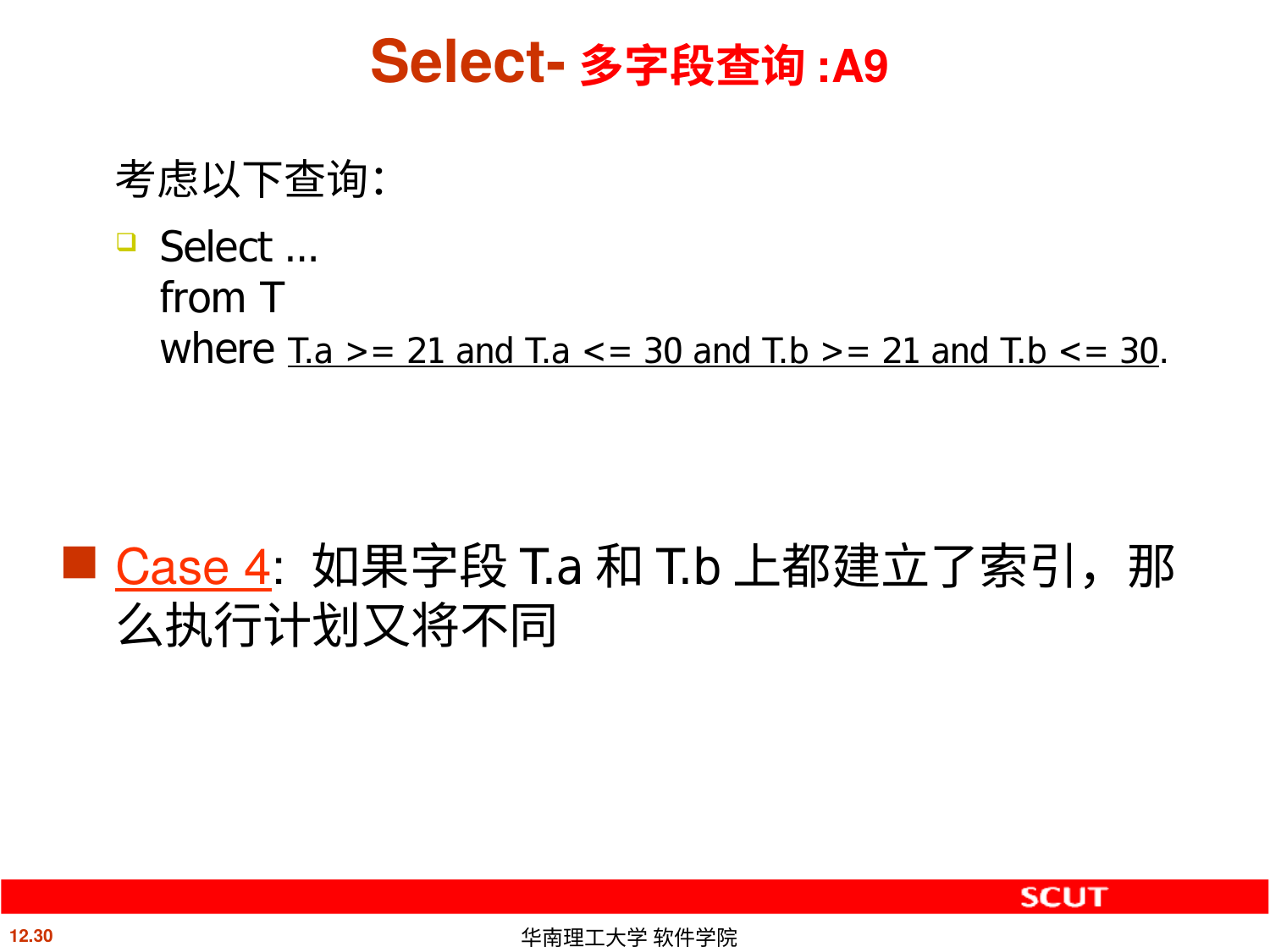

# Select-多字段查询:A9

Case 4: 如果字段T.a和T.b上都建立了索引，那么执行计划又将不同
考虑以下查询：
Select …
from T
where T.a >= 21 and T.a <= 30 and T.b >= 21 and T.b <= 30.